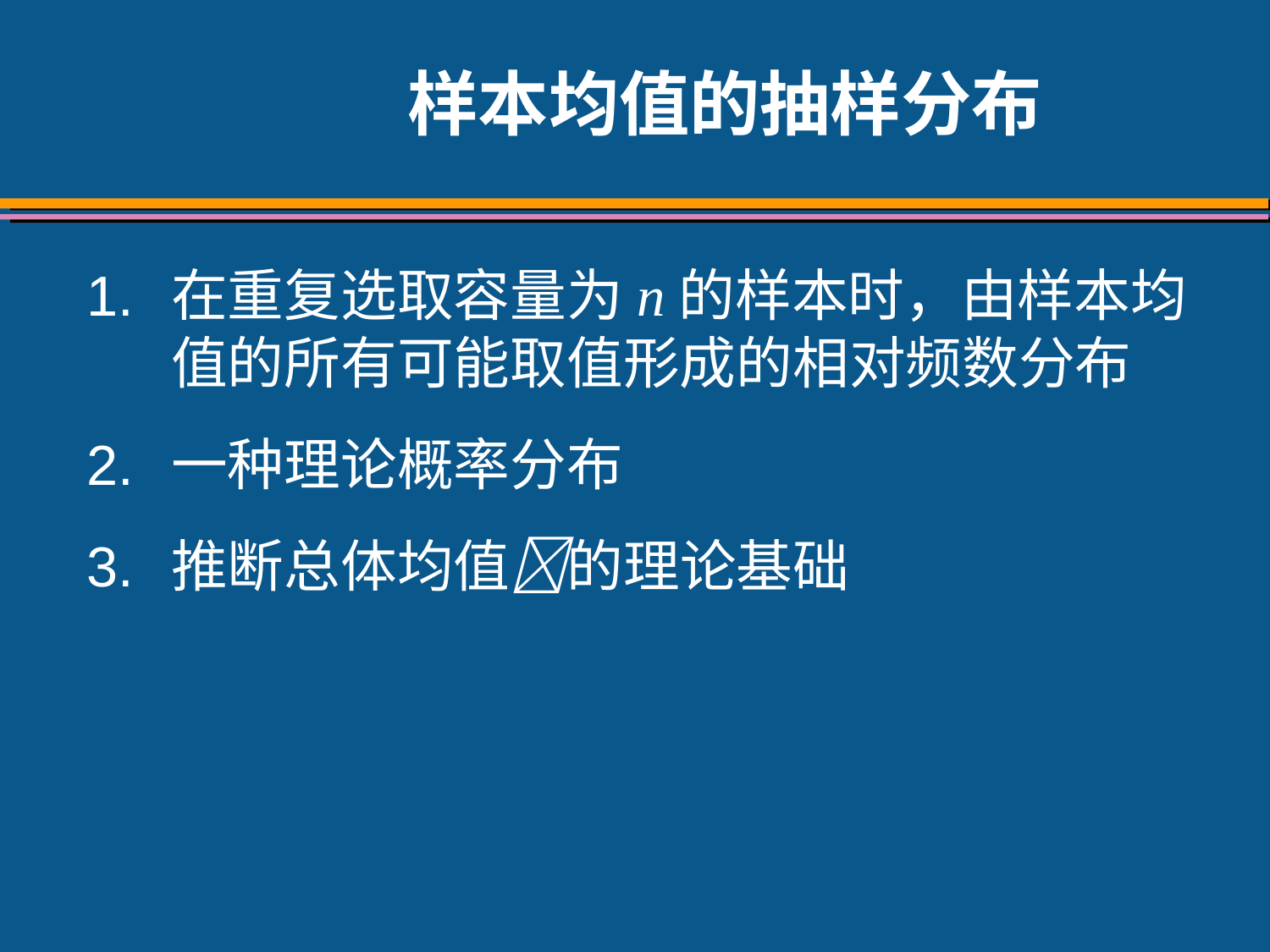

# 样本均值的抽样分布
在重复选取容量为n的样本时，由样本均值的所有可能取值形成的相对频数分布
一种理论概率分布
推断总体均值μ的理论基础